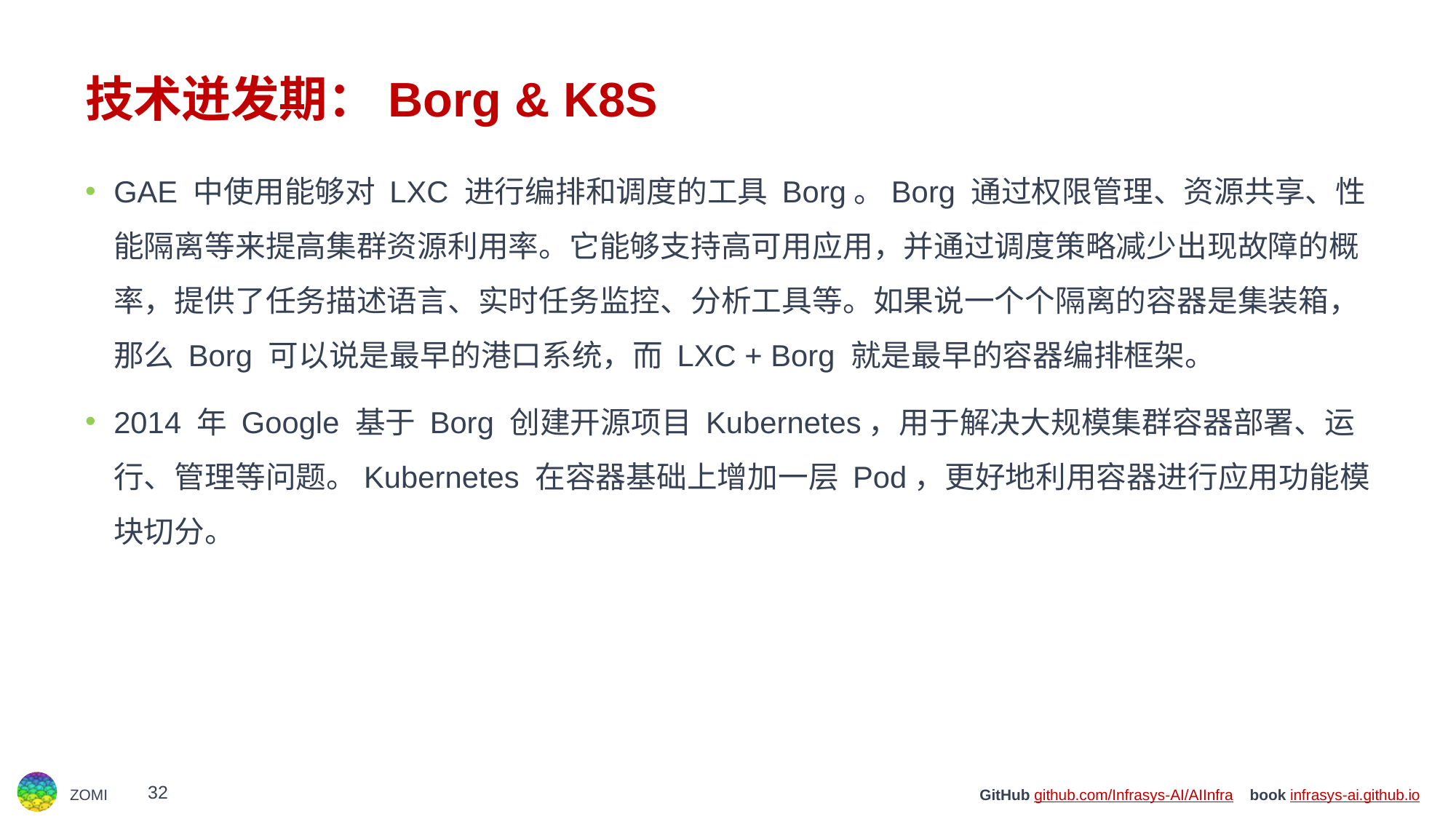

# 技术迸发期：Borg & K8S
GAE 中使用能够对 LXC 进行编排和调度的工具 Borg。Borg 通过权限管理、资源共享、性能隔离等来提高集群资源利用率。它能够支持高可用应用，并通过调度策略减少出现故障的概率，提供了任务描述语言、实时任务监控、分析工具等。如果说一个个隔离的容器是集装箱，那么 Borg 可以说是最早的港口系统，而 LXC + Borg 就是最早的容器编排框架。
2014 年 Google 基于 Borg 创建开源项目 Kubernetes，用于解决大规模集群容器部署、运行、管理等问题。Kubernetes 在容器基础上增加一层 Pod，更好地利用容器进行应用功能模块切分。